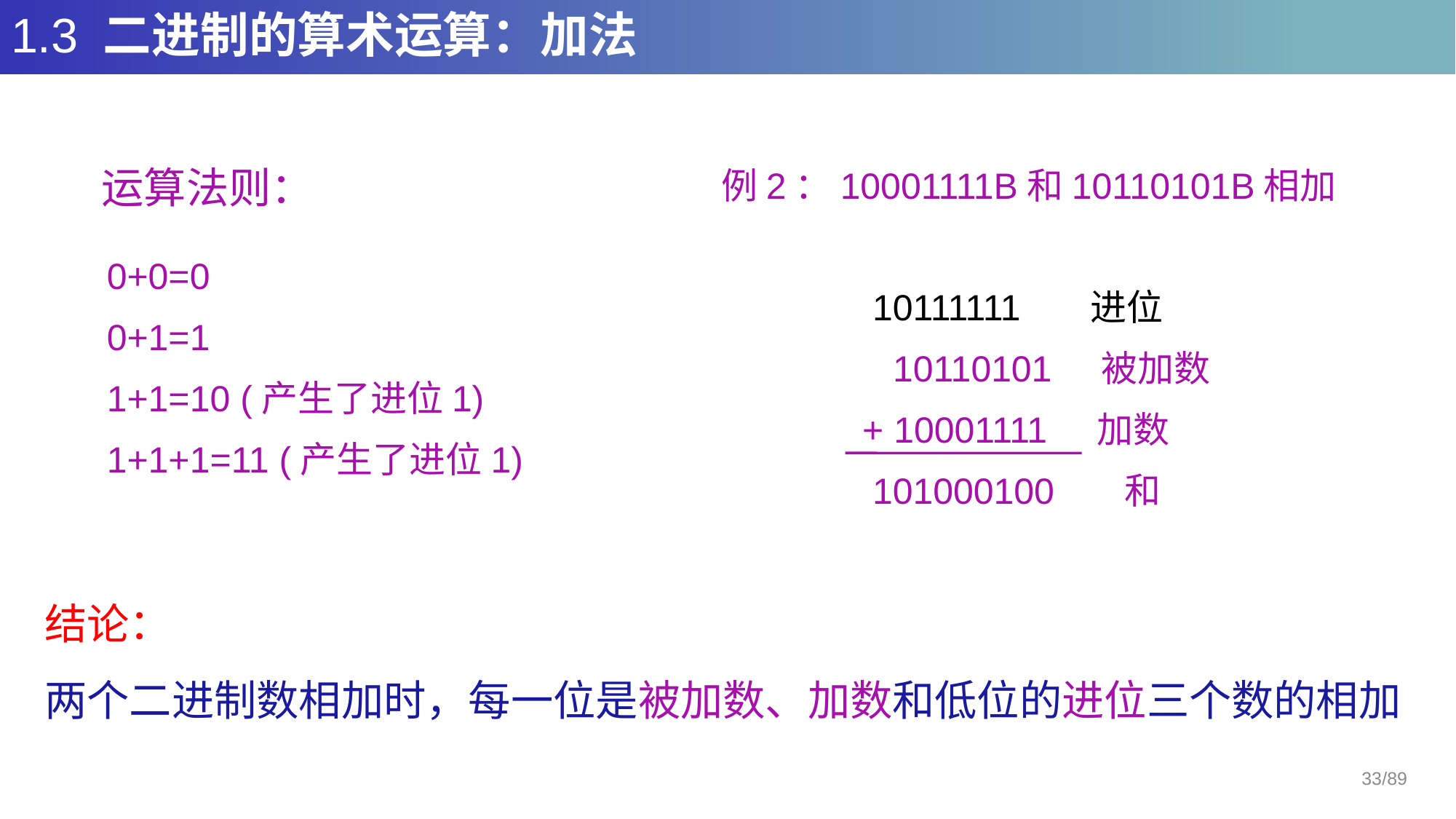

# 1.3 二进制的算术运算：加法
运算法则：
例2：10001111B和10110101B相加
0+0=0
0+1=1
1+1=10 (产生了进位1)
1+1+1=11 (产生了进位1)
 10111111      进位
   10110101    被加数
+ 10001111    加数
 101000100      和

结论：
两个二进制数相加时，每一位是被加数、加数和低位的进位三个数的相加
33/89